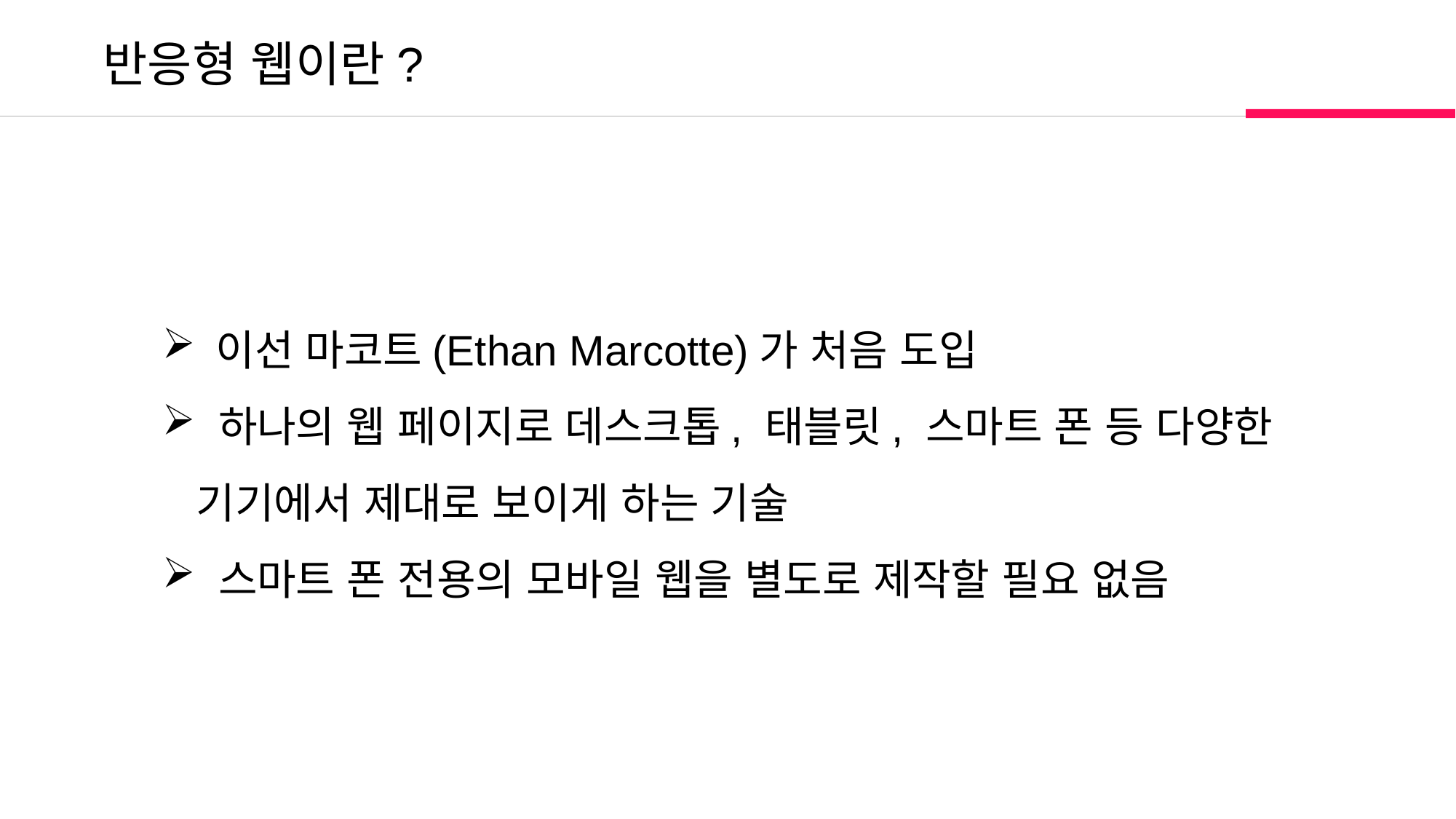

반응형 웹이란?

 이선 마코트(Ethan Marcotte)가 처음 도입
 하나의 웹 페이지로 데스크톱, 태블릿, 스마트 폰 등 다양한 기기에서 제대로 보이게 하는 기술
 스마트 폰 전용의 모바일 웹을 별도로 제작할 필요 없음